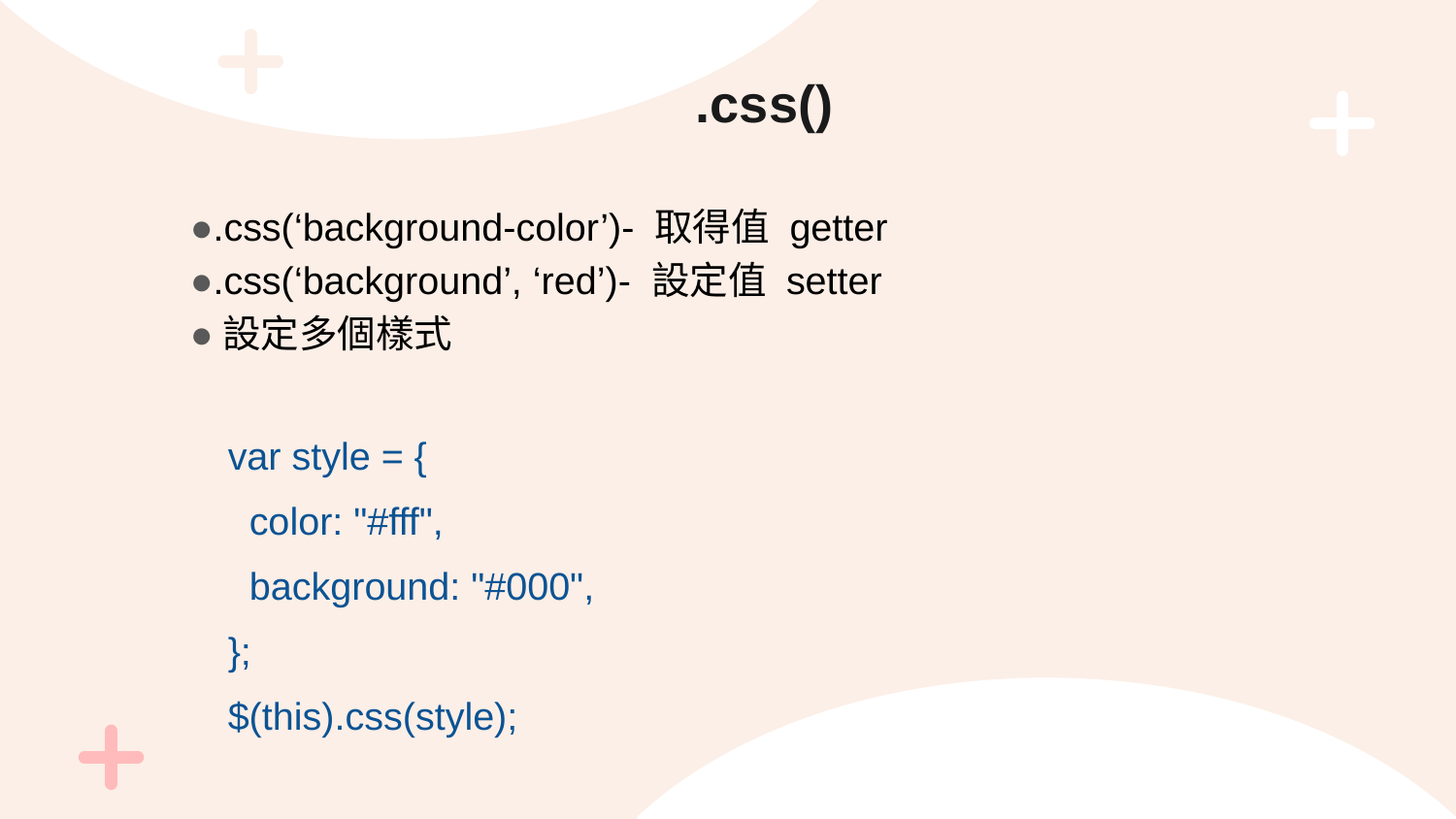

# .css()
●.css(‘background-color’)- 取得值 getter
●.css(‘background’, ‘red’)- 設定值 setter
●設定多個樣式

var style = {
  color: "#fff",
  background: "#000",
};
$(this).css(style);